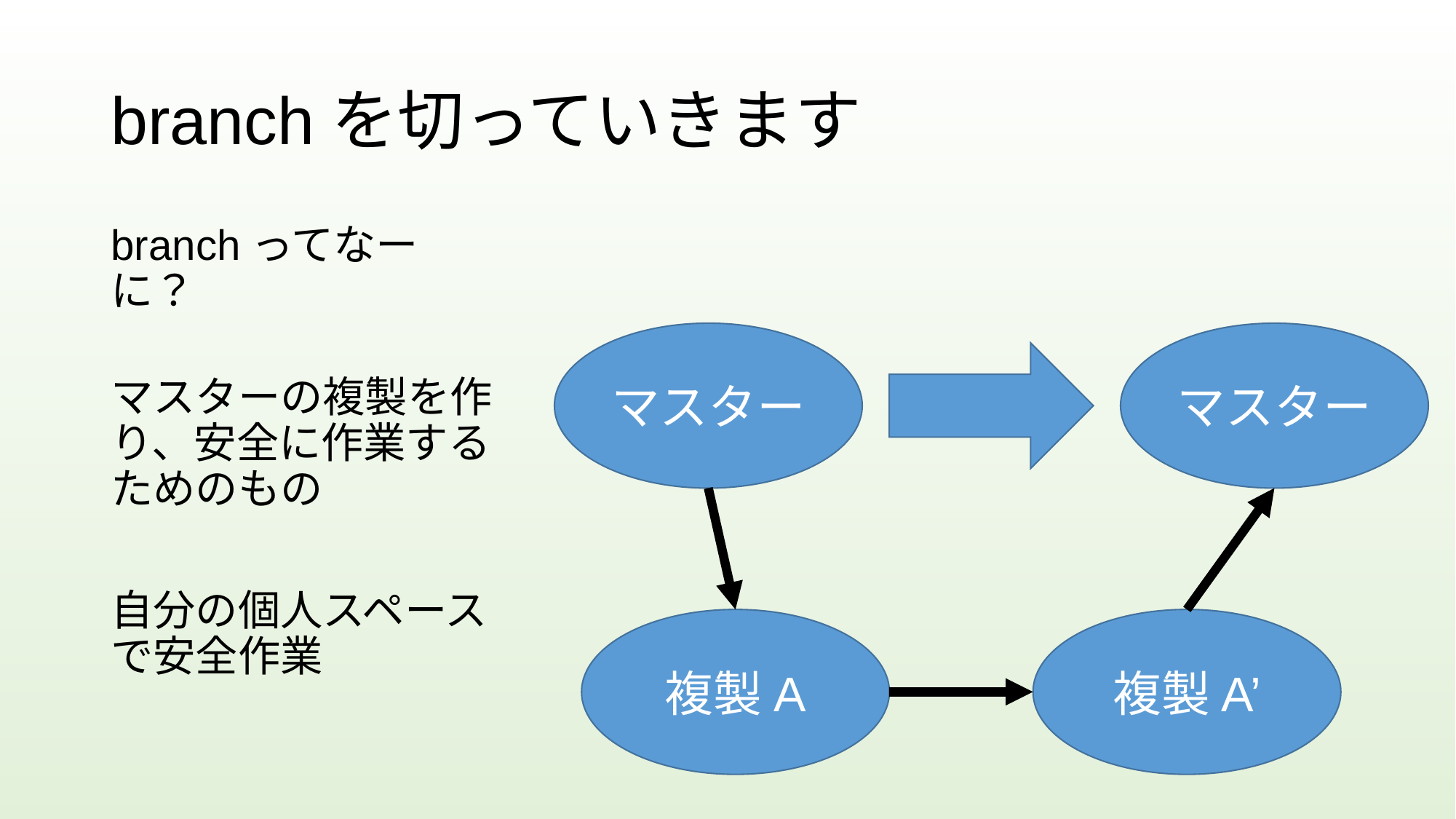

# branchを切っていきます
branchってなーに？
マスターの複製を作り、安全に作業するためのもの

自分の個人スペースで安全作業
マスター
マスター

複製A
複製A’